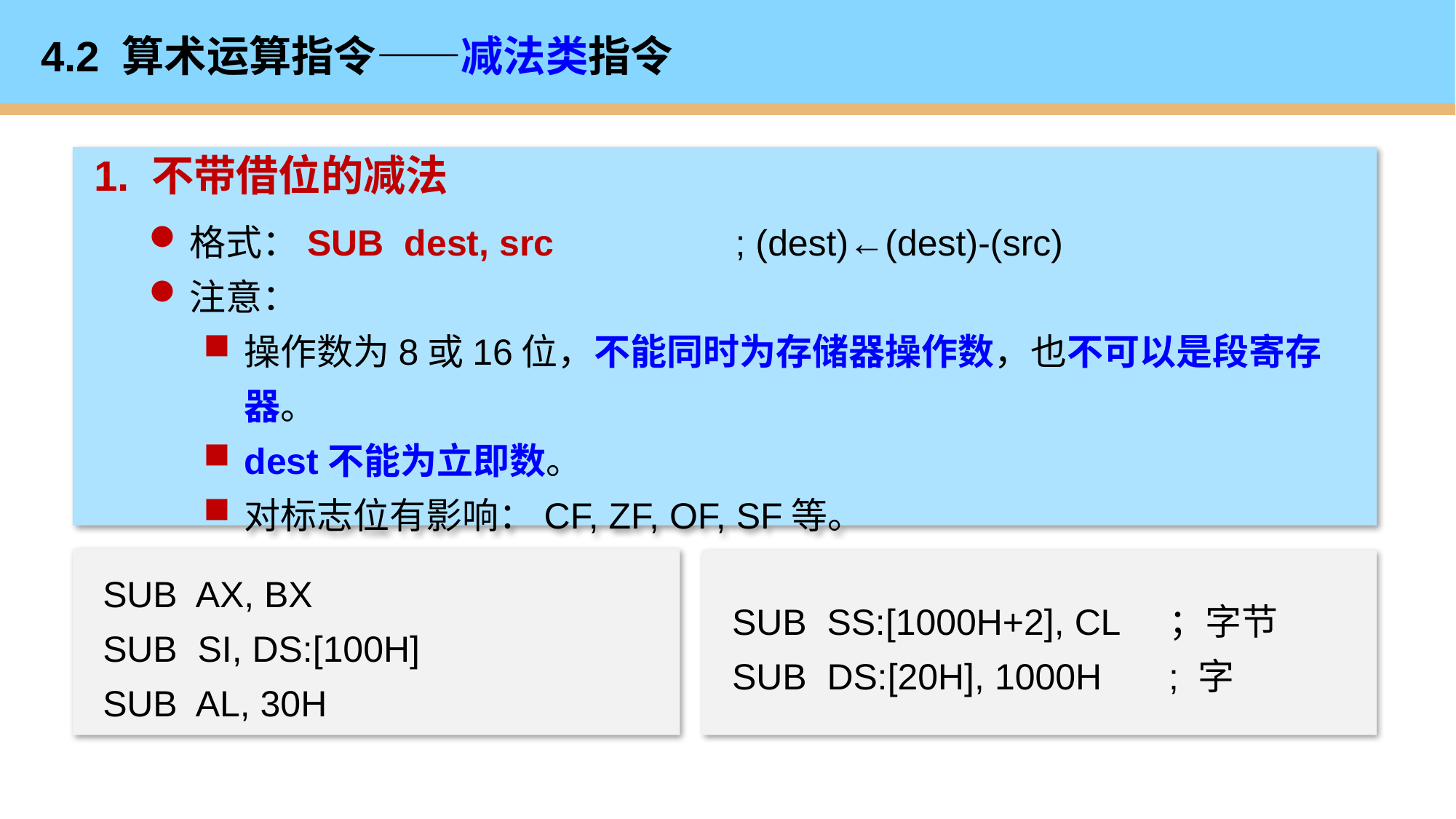

# 4.2 算术运算指令——减法类指令
1. 不带借位的减法
格式：SUB  dest, src		; (dest)←(dest)-(src)
注意：
操作数为8或16位，不能同时为存储器操作数，也不可以是段寄存器。
dest不能为立即数。
对标志位有影响：CF, ZF, OF, SF等。
SUB  AX, BX
SUB  SI, DS:[100H]
SUB  AL, 30H
SUB  SS:[1000H+2], CL	；字节
SUB  DS:[20H], 1000H    	; 字
80